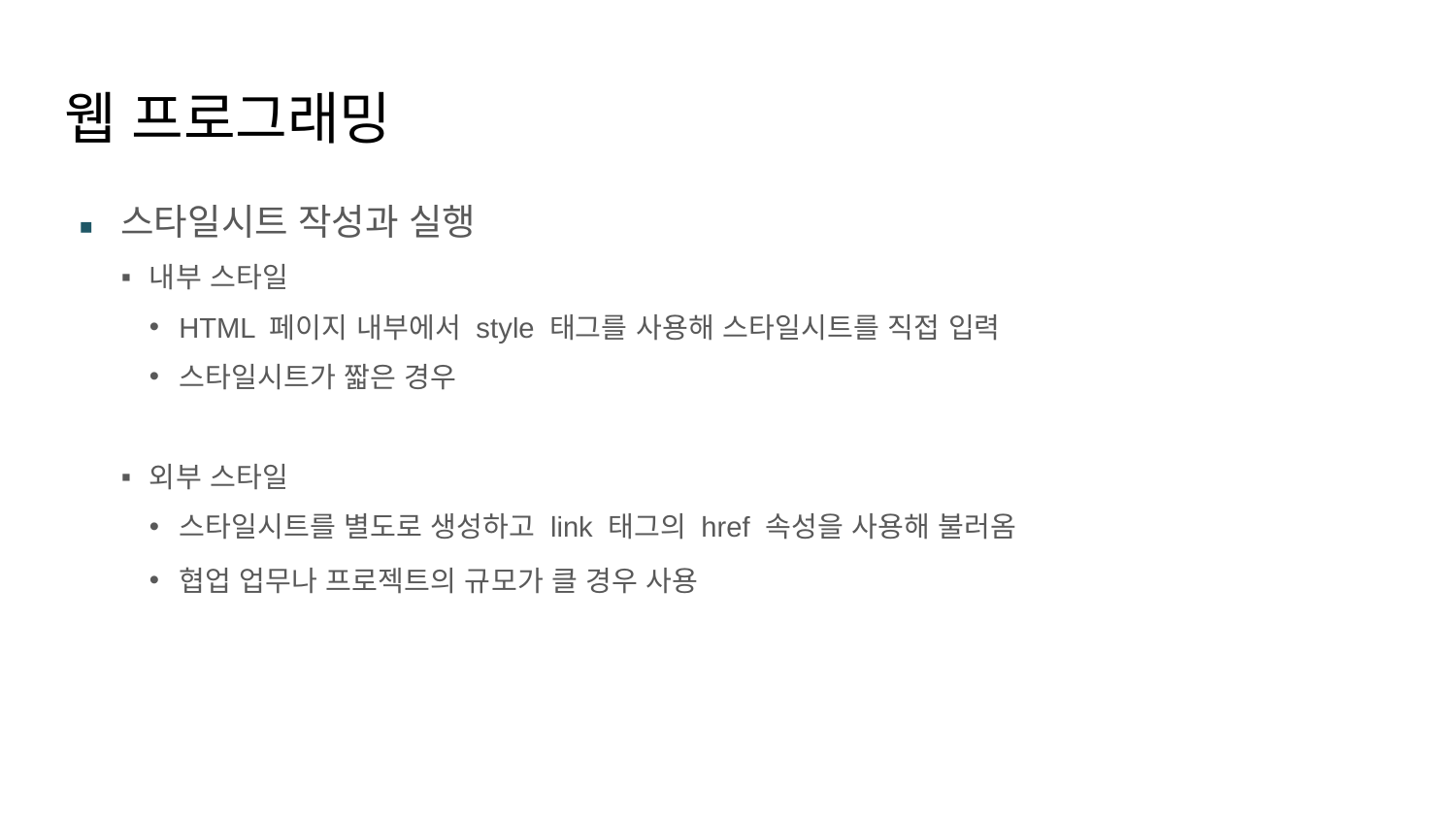

# 웹 프로그래밍
스타일시트 작성과 실행
내부 스타일
HTML 페이지 내부에서 style 태그를 사용해 스타일시트를 직접 입력
스타일시트가 짧은 경우

외부 스타일
스타일시트를 별도로 생성하고 link 태그의 href 속성을 사용해 불러옴
협업 업무나 프로젝트의 규모가 클 경우 사용